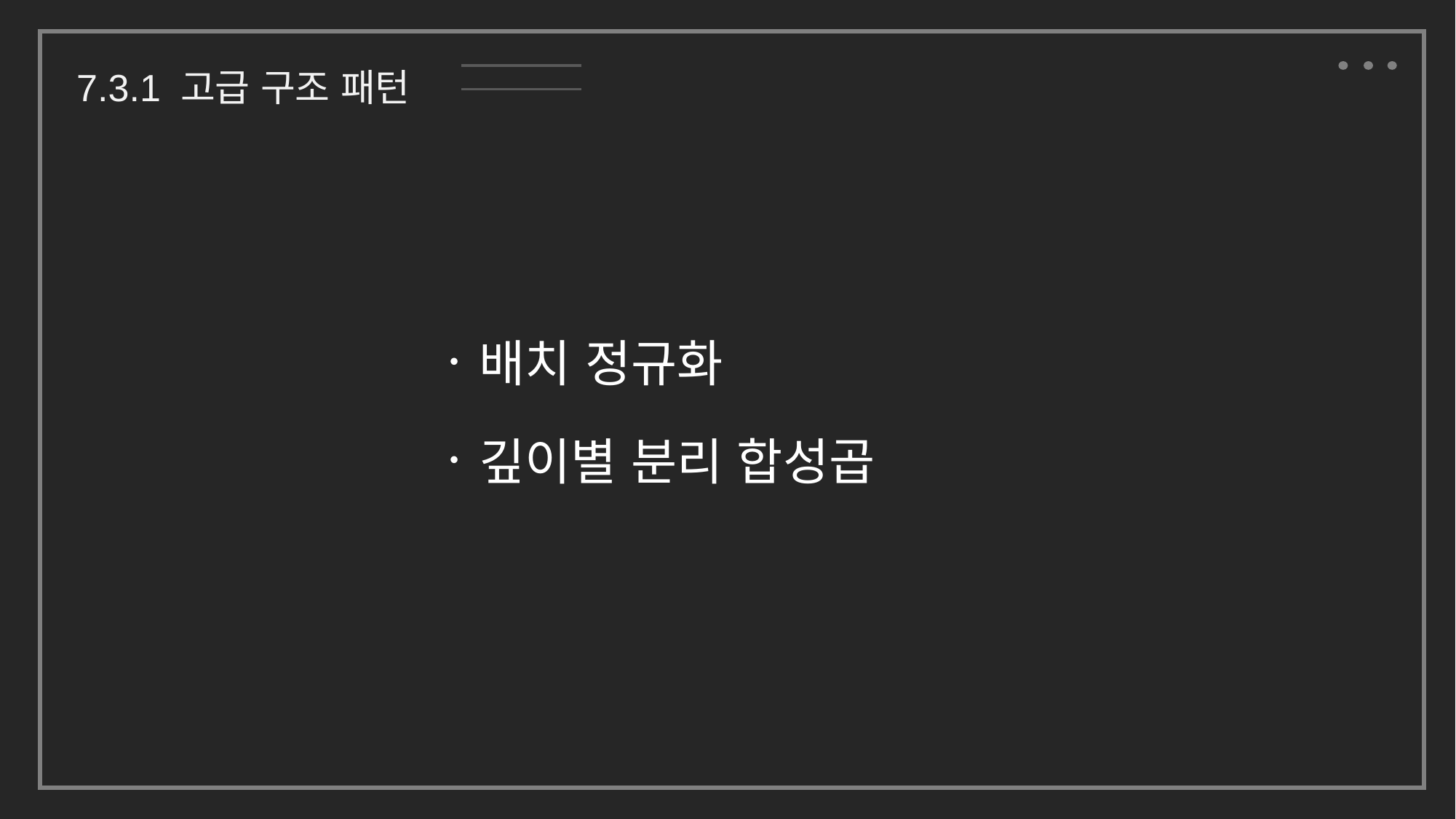

7.3.1 고급 구조 패턴

ㆍ배치 정규화
ㆍ깊이별 분리 합성곱